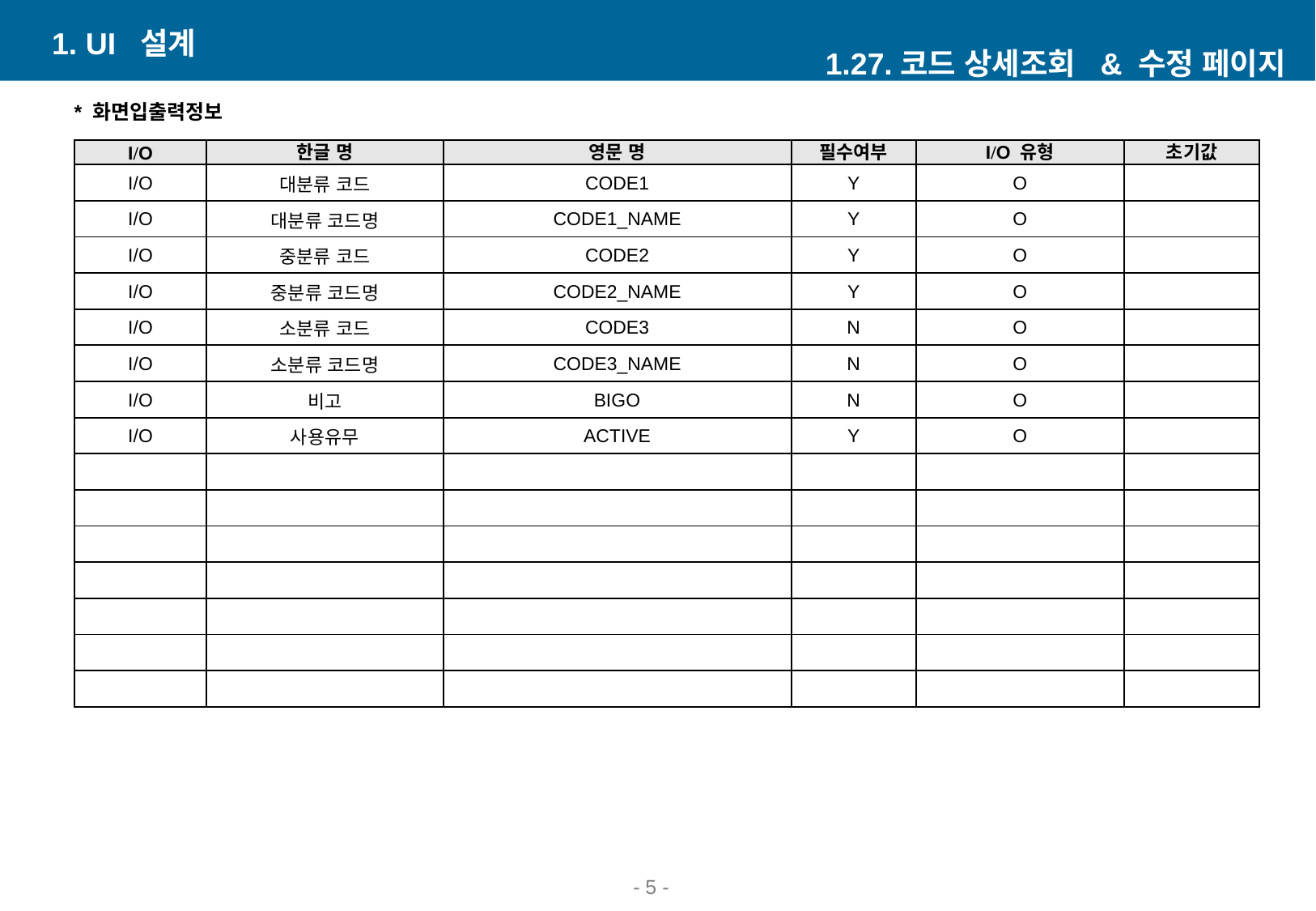

1. UI  설계
1.27.코드 상세조회  & 수정 페이지
* 화면입출력정보
| I/O | 한글 명 | 영문 명 | 필수여부 | I/O 유형 | 초기값 |
| --- | --- | --- | --- | --- | --- |
| I/O | 대분류 코드 | CODE1 | Y | O |  |
| I/O | 대분류 코드명 | CODE1\_NAME | Y | O |  |
| I/O | 중분류 코드 | CODE2 | Y | O |  |
| I/O | 중분류 코드명 | CODE2\_NAME | Y | O |  |
| I/O | 소분류 코드 | CODE3 | N | O |  |
| I/O | 소분류 코드명 | CODE3\_NAME | N | O |  |
| I/O | 비고 | BIGO | N | O |  |
| I/O | 사용유무 | ACTIVE | Y | O |  |
|  |  |  |  |  |  |
|  |  |  |  |  |  |
|  |  |  |  |  |  |
|  |  |  |  |  |  |
|  |  |  |  |  |  |
|  |  |  |  |  |  |
|  |  |  |  |  |  |
- 5 -